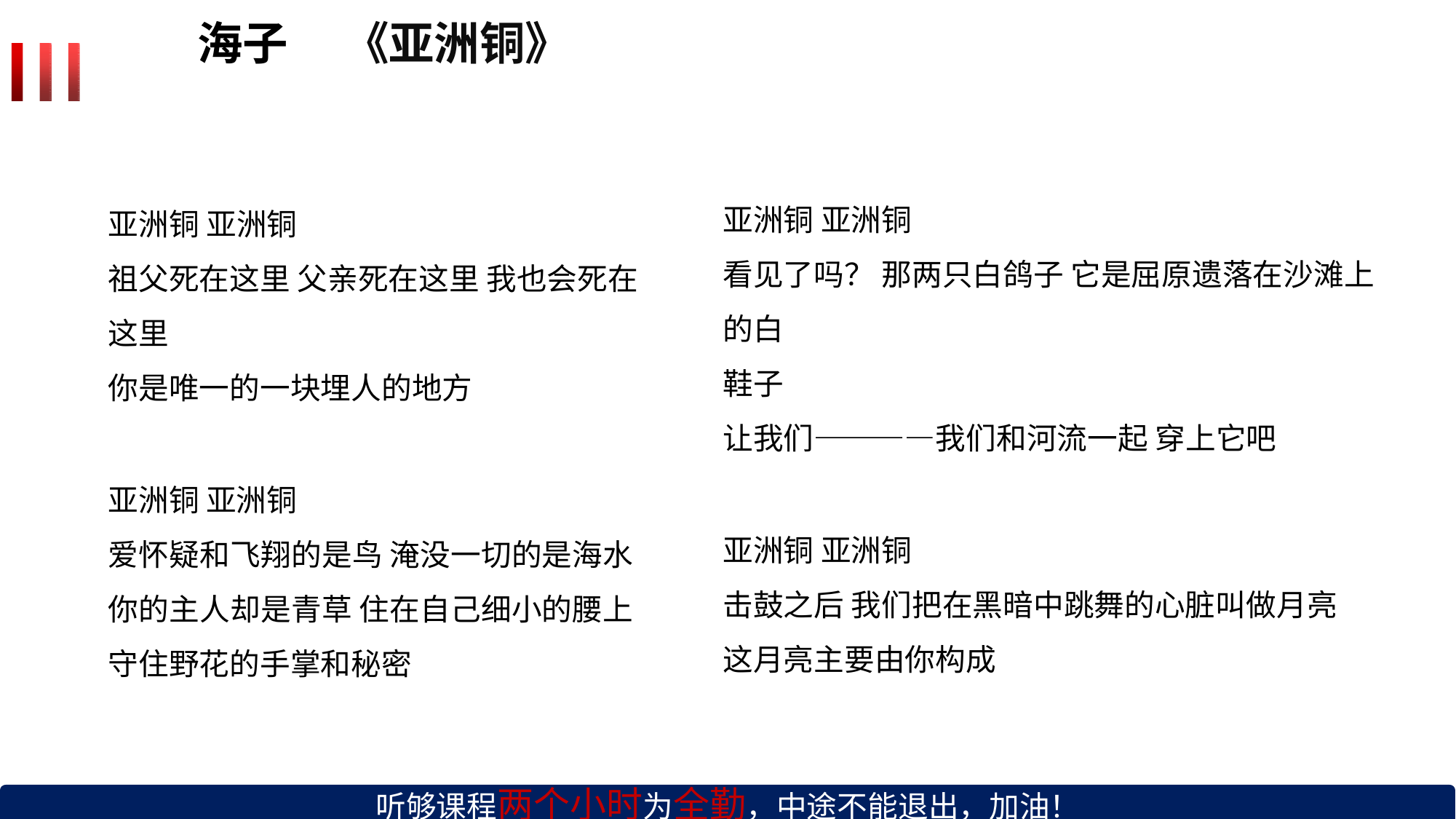

# 海子	《亚洲铜》
亚洲铜 亚洲铜
看见了吗？ 那两只白鸽子 它是屈原遗落在沙滩上 的白
鞋子
让我们————我们和河流一起 穿上它吧

亚洲铜 亚洲铜
击鼓之后 我们把在黑暗中跳舞的心脏叫做月亮 这月亮主要由你构成
亚洲铜 亚洲铜
祖父死在这里 父亲死在这里 我也会死在 这里
你是唯一的一块埋人的地方

亚洲铜 亚洲铜
爱怀疑和飞翔的是鸟 淹没一切的是海水 你的主人却是青草 住在自己细小的腰上 守住野花的手掌和秘密
听够课程两个小时为全勤，中途不能退出，加油！